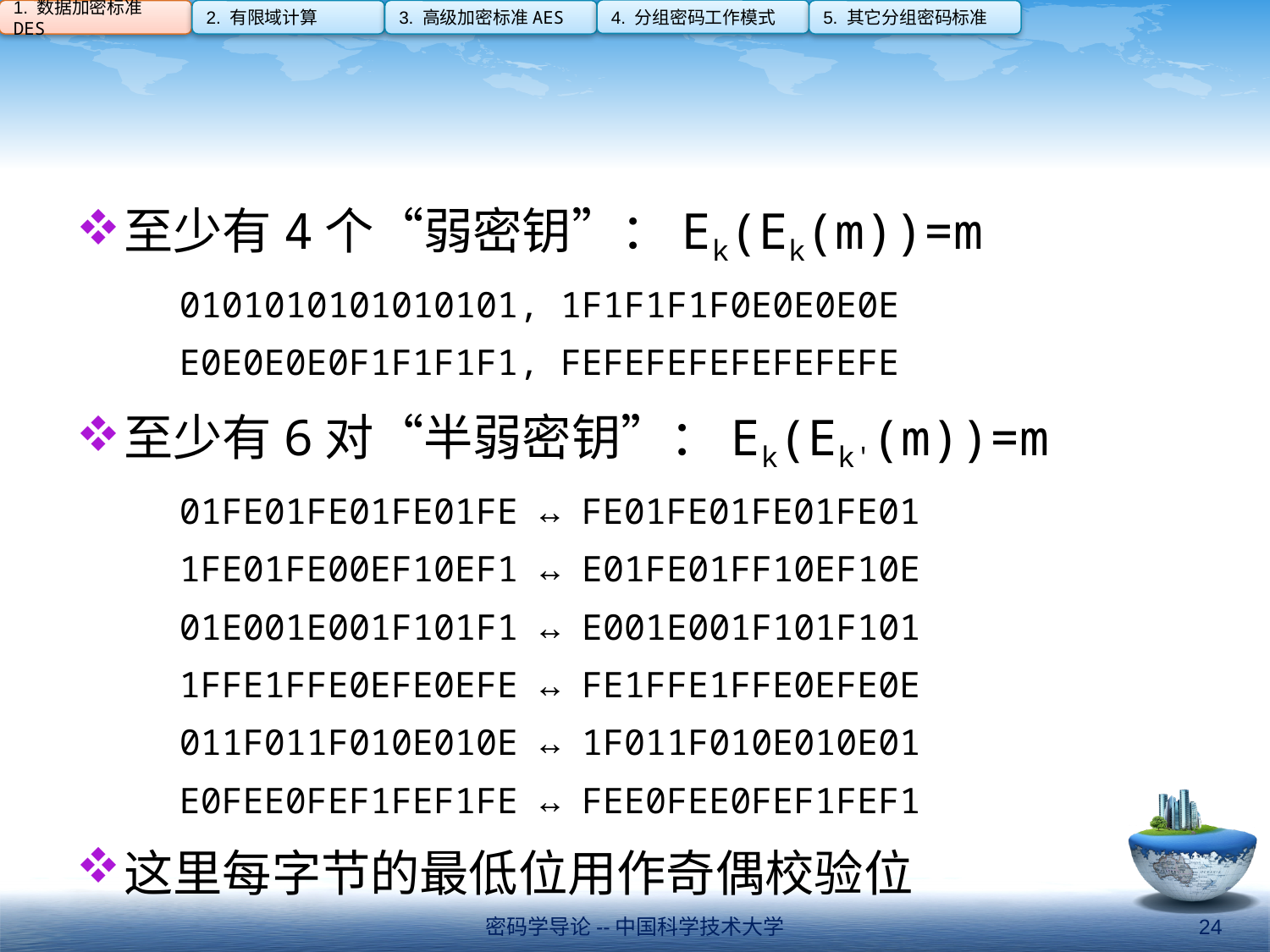

4. 分组密码工作模式
1. 数据加密标准DES
2. 有限域计算
3. 高级加密标准AES
5. 其它分组密码标准
#
至少有4个“弱密钥”：Ek(Ek(m))=m
	0101010101010101, 1F1F1F1F0E0E0E0E
	E0E0E0E0F1F1F1F1, FEFEFEFEFEFEFEFE
至少有6对“半弱密钥”：Ek(Ek'(m))=m
	01FE01FE01FE01FE ↔ FE01FE01FE01FE01
	1FE01FE00EF10EF1 ↔ E01FE01FF10EF10E
	01E001E001F101F1 ↔ E001E001F101F101
	1FFE1FFE0EFE0EFE ↔ FE1FFE1FFE0EFE0E
	011F011F010E010E ↔ 1F011F010E010E01
	E0FEE0FEF1FEF1FE ↔ FEE0FEE0FEF1FEF1
这里每字节的最低位用作奇偶校验位
密码学导论--中国科学技术大学
24